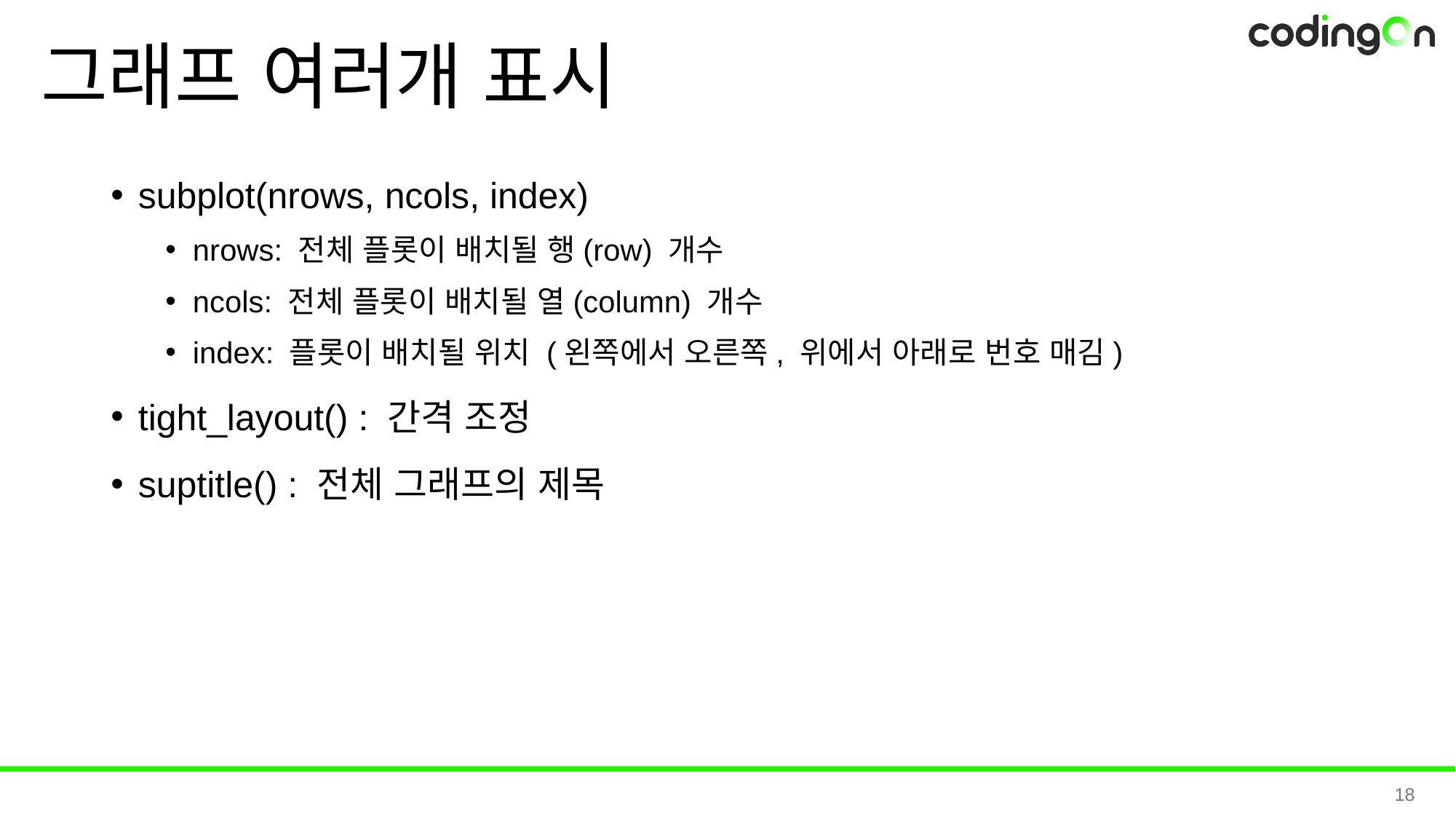

# 그래프 여러개 표시
subplot(nrows, ncols, index)
nrows: 전체 플롯이 배치될 행(row) 개수
ncols: 전체 플롯이 배치될 열(column) 개수
index: 플롯이 배치될 위치 (왼쪽에서 오른쪽, 위에서 아래로 번호 매김)
tight_layout() : 간격 조정
suptitle() : 전체 그래프의 제목
18